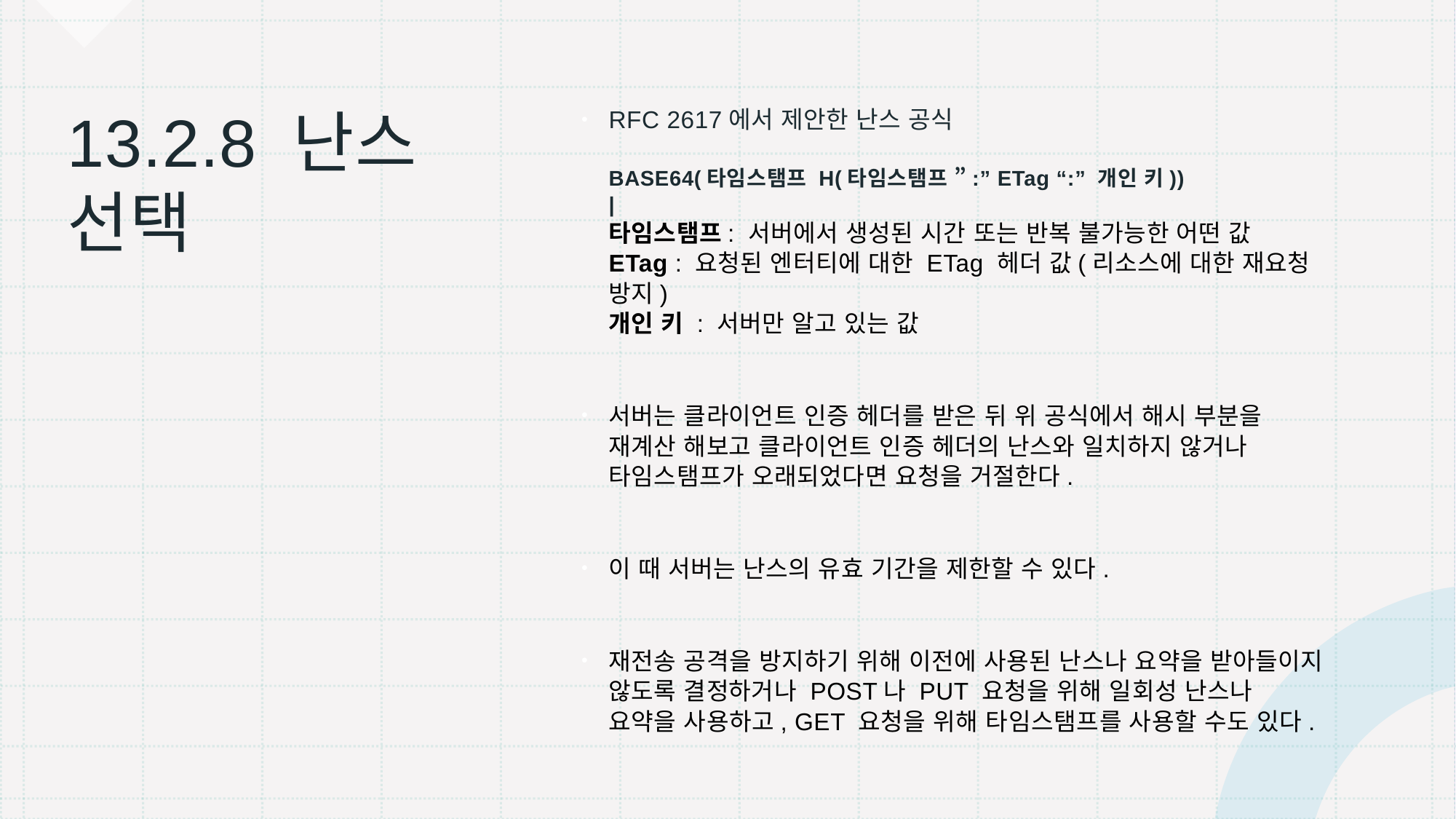

RFC 2617에서 제안한 난스 공식
BASE64(타임스탬프 H(타임스탬프 ”:” ETag “:” 개인 키))
|
타임스탬프: 서버에서 생성된 시간 또는 반복 불가능한 어떤 값
ETag : 요청된 엔터티에 대한 ETag 헤더 값(리소스에 대한 재요청 방지)
개인 키 : 서버만 알고 있는 값

서버는 클라이언트 인증 헤더를 받은 뒤 위 공식에서 해시 부분을 재계산 해보고 클라이언트 인증 헤더의 난스와 일치하지 않거나 타임스탬프가 오래되었다면 요청을 거절한다.

이 때 서버는 난스의 유효 기간을 제한할 수 있다.

재전송 공격을 방지하기 위해 이전에 사용된 난스나 요약을 받아들이지 않도록 결정하거나 POST나 PUT 요청을 위해 일회성 난스나 요약을 사용하고, GET 요청을 위해 타임스탬프를 사용할 수도 있다.
# 13.2.8 난스 선택